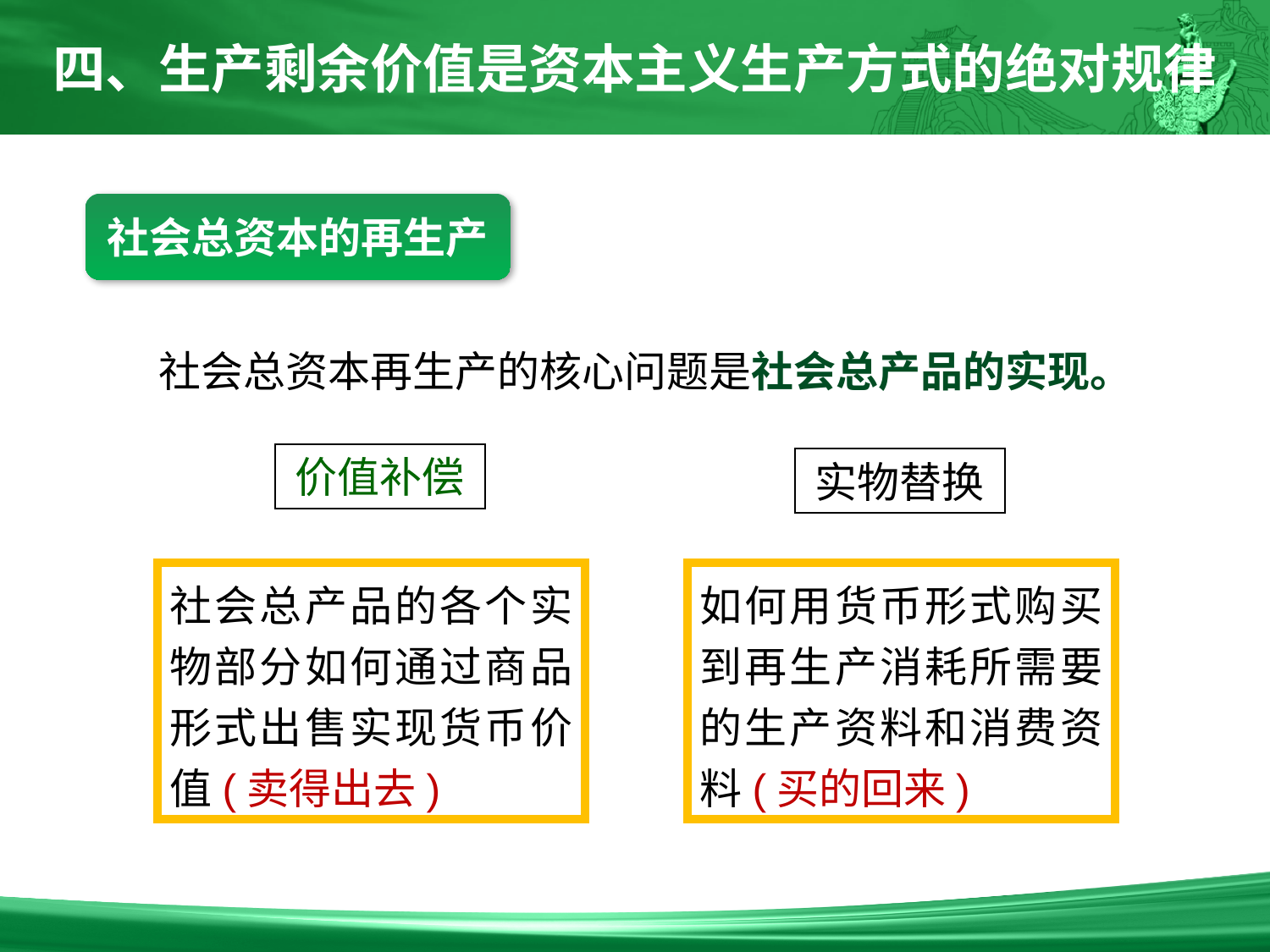

四、生产剩余价值是资本主义生产方式的绝对规律
社会总资本的再生产
社会总资本再生产的核心问题是社会总产品的实现。
价值补偿
实物替换
社会总产品的各个实物部分如何通过商品形式出售实现货币价值(卖得出去)
如何用货币形式购买到再生产消耗所需要的生产资料和消费资料(买的回来)